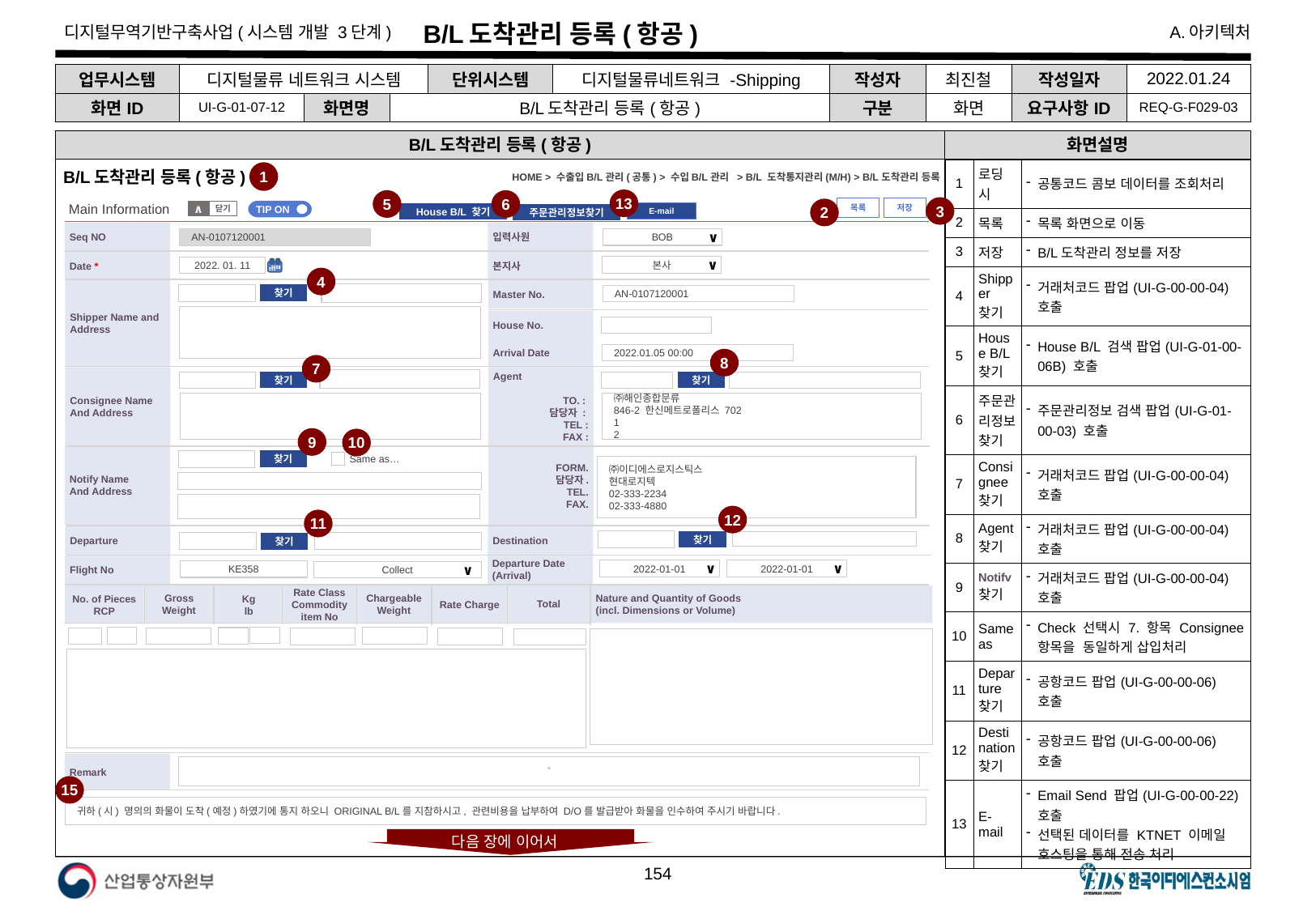

# B/L도착관리 등록(항공)
| 업무시스템 | 디지털물류 네트워크 시스템 |  |  | 단위시스템 | 디지털물류네트워크 -Shipping | 작성자 | 최진철 | 작성일자 | 2022.01.24 |
| --- | --- | --- | --- | --- | --- | --- | --- | --- | --- |
| 화면ID | UI-G-01-07-12 | 화면명 | B/L도착관리 등록(항공) |  |  | 구분 | 화면 | 요구사항ID | REQ-G-F029-03 |
B/L도착관리 등록(항공)
화면설명

B/L도착관리 등록(항공)
HOME > 수출입B/L관리(공통) > 수입B/L관리  > B/L 도착통지관리(M/H) > B/L도착관리 등록
| 1 | 로딩 시 | 공통코드 콤보 데이터를 조회처리 |
| --- | --- | --- |
| 2 | 목록 | 목록 화면으로 이동 |
| 3 | 저장 | B/L도착관리 정보를 저장 |
| 4 | Shipper찾기 | 거래처코드 팝업(UI-G-00-00-04) 호출 |
| 5 | House B/L찾기 | House B/L 검색 팝업(UI-G-01-00-06B) 호출 |
| 6 | 주문관리정보 찾기 | 주문관리정보 검색 팝업(UI-G-01-00-03) 호출 |
| 7 | Consignee찾기 | 거래처코드 팝업(UI-G-00-00-04) 호출 |
| 8 | Agent 찾기 | 거래처코드 팝업(UI-G-00-00-04)호출 |
| 9 | Notifv찾기 | 거래처코드 팝업(UI-G-00-00-04) 호출 |
| 10 | Same as | Check 선택시 7. 항목 Consignee 항목을 동일하게 삽입처리 |
| 11 | Departure 찾기 | 공항코드 팝업(UI-G-00-00-06) 호출 |
| 12 | Destination 찾기 | 공항코드 팝업(UI-G-00-00-06) 호출 |
| 13 | E-mail | Email Send 팝업(UI-G-00-00-22) 호출 선택된 데이터를 KTNET 이메일 호스팅을 통해 전송 처리 |

1
13
5
6
3
Main Information
저장
목록
2
TIP ON

닫기
∧
E-mail
House B/L 찾기
주문관리정보찾기
Seq NO
입력사원
BOB
∨
AN-0107120001
Date *
본지사
본사
∨
2022. 01. 11

4
Shipper Name and
Address
Master No.

찾기
AN-0107120001

House No.

Arrival Date
2022.01.05 00:00
8
7
Consignee Name
And Address
Agent

TO. :
담당자 :
TEL :
FAX :

찾기
찾기
㈜해인종합문류
846-2 한신메트로폴리스 702
1
2

9
10
Notify Name
And Address
FORM.
담당자.
TEL.
FAX.

찾기

Same as…
㈜이디에스로지스틱스
현대로지텍
02-333-2234
02-333-4880

12
11
Departure
Destination

찾기

찾기
Departure Date
(Arrival)
Flight No
2022-01-01
∨
2022-01-01
∨
KE358
Collect
∨
Gross Weight
Total
Chargeable Weight
Rate Charge
Rate Class Commodity item No
Nature and Quantity of Goods
(incl. Dimensions or Volume)
No. of Pieces RCP
Kg
lb

Remark
`
15
귀하(시) 명의의 화물이 도착(예정)하였기에 통지 하오니 ORIGINAL B/L를 지참하시고, 관련비용을 납부하여 D/O를 발급받아 화물을 인수하여 주시기 바랍니다.
다음 장에 이어서